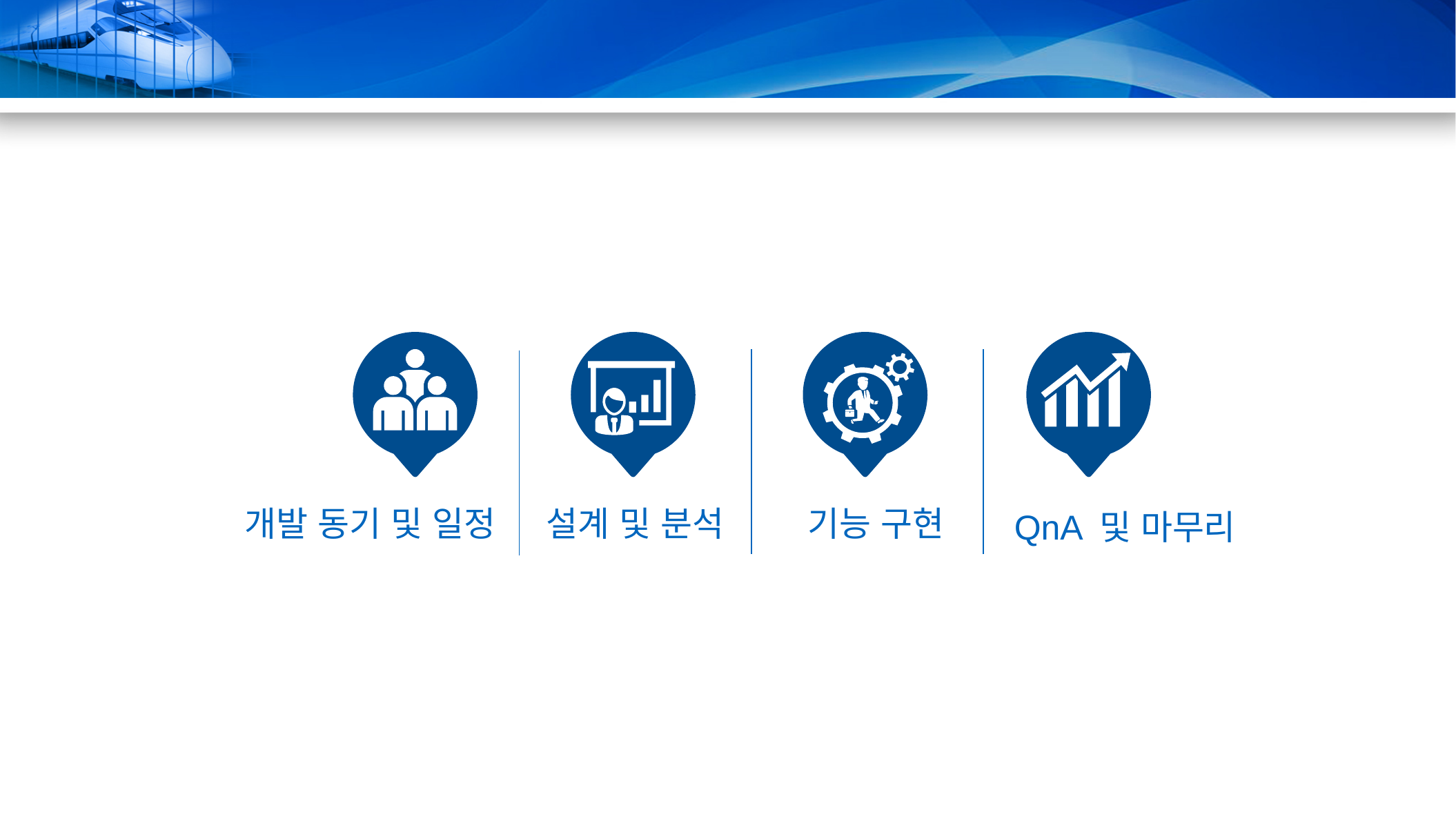

개발 동기 및 일정
설계 및 분석
기능 구현
QnA 및 마무리